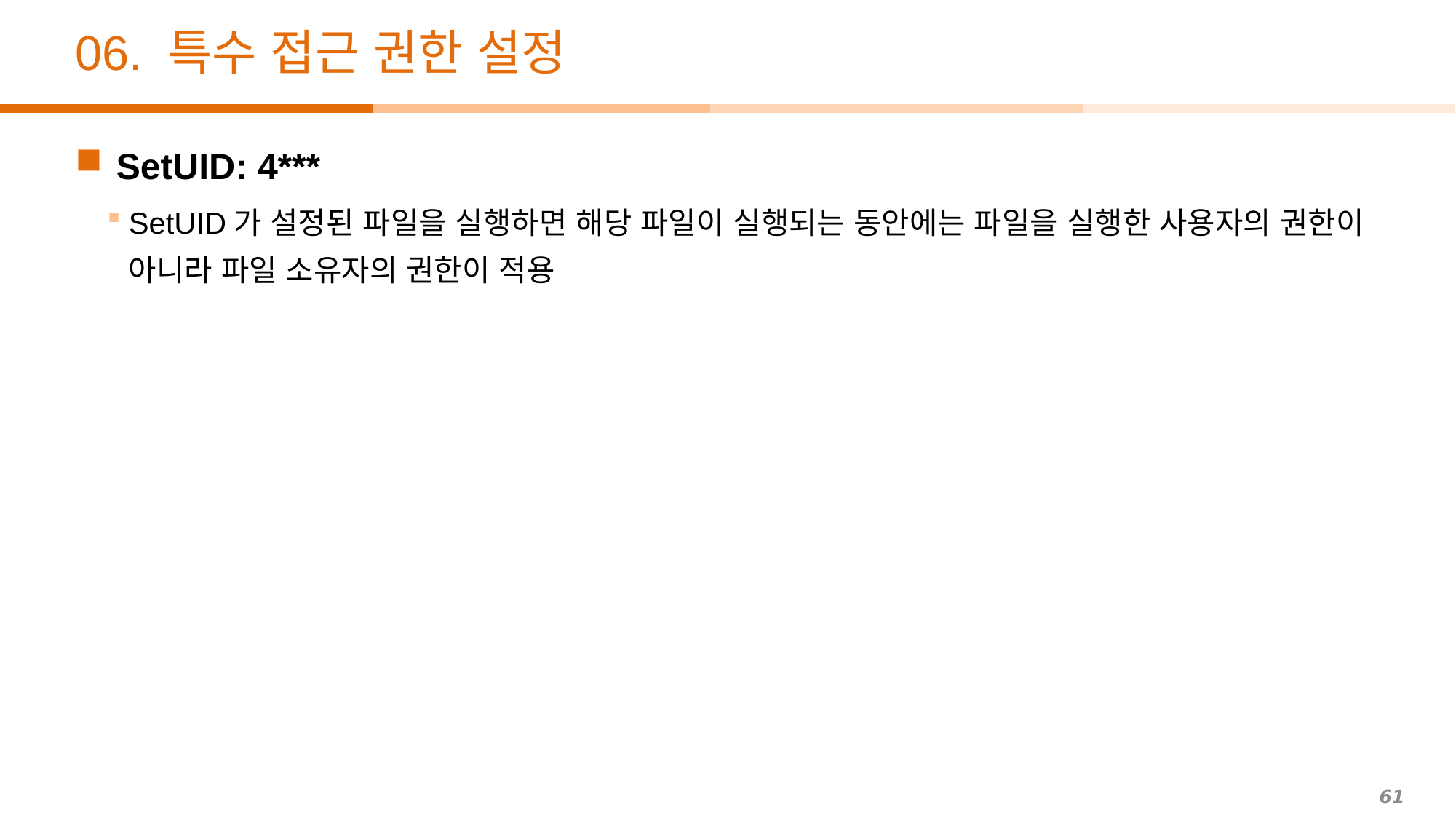

# 06. 특수 접근 권한 설정
SetUID: 4***
SetUID가 설정된 파일을 실행하면 해당 파일이 실행되는 동안에는 파일을 실행한 사용자의 권한이 아니라 파일 소유자의 권한이 적용